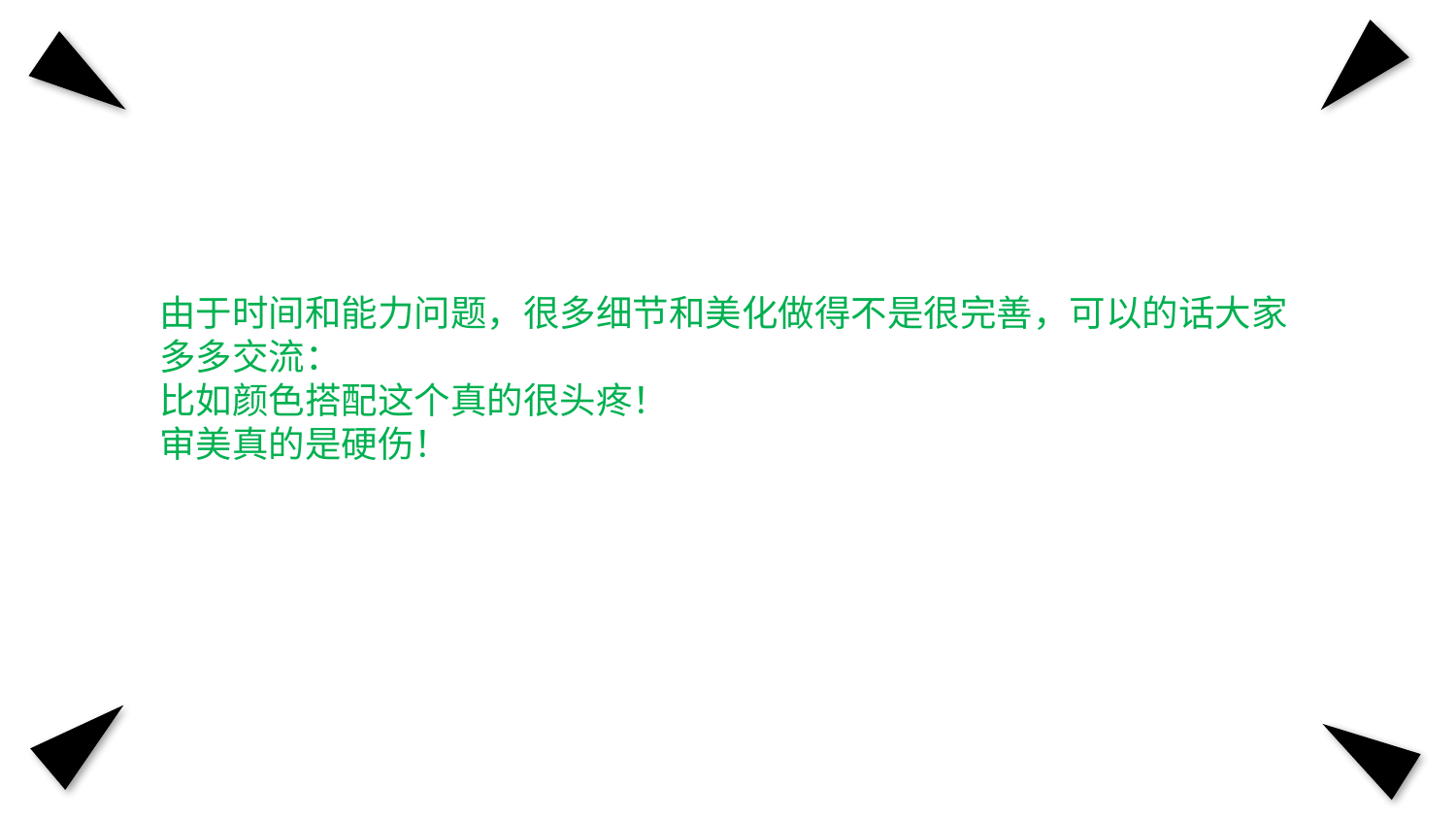

由于时间和能力问题，很多细节和美化做得不是很完善，可以的话大家
多多交流：
比如颜色搭配这个真的很头疼！
审美真的是硬伤！